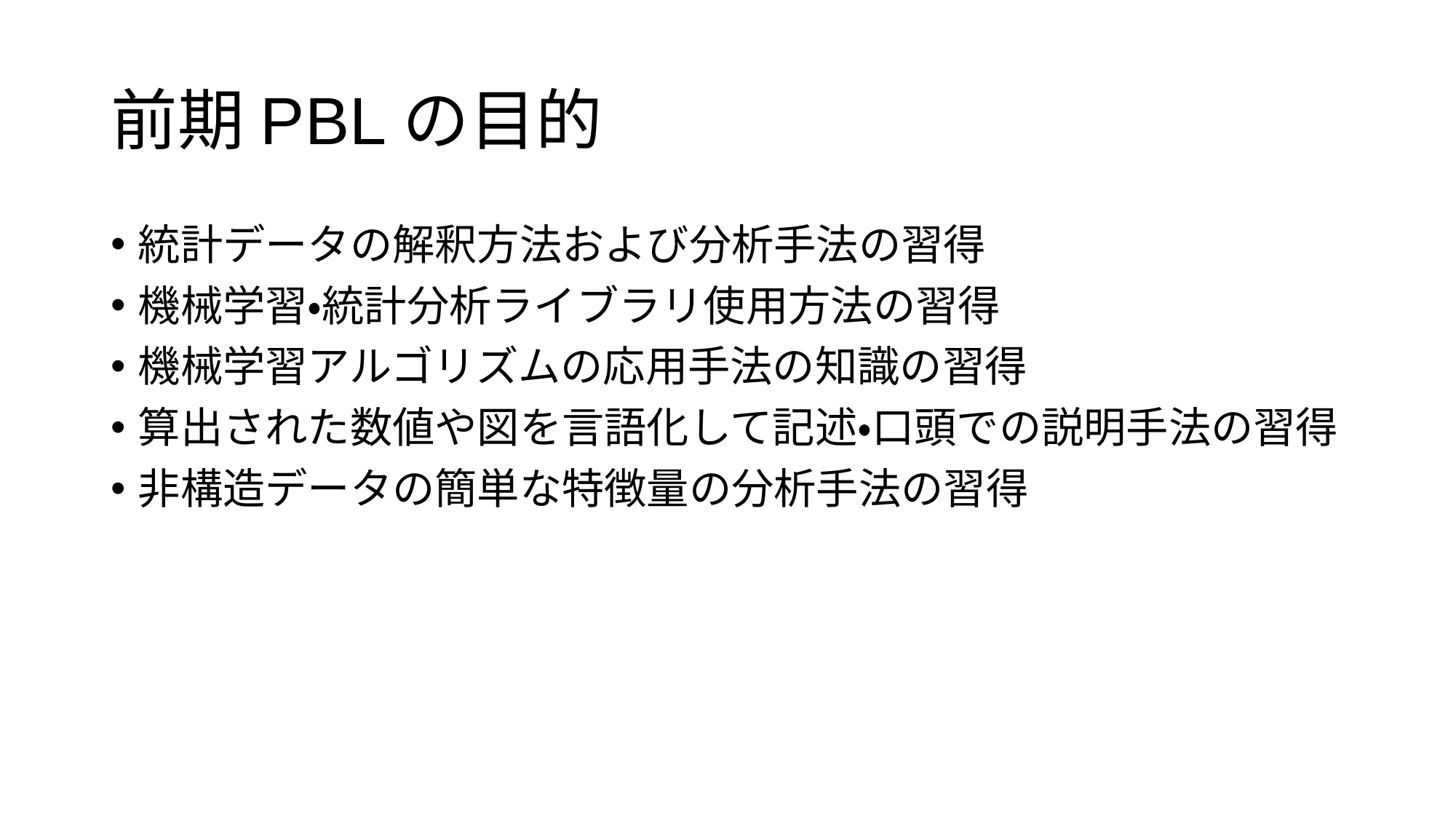

# 前期PBLの目的
統計データの解釈方法および分析手法の習得
機械学習・統計分析ライブラリ使用方法の習得
機械学習アルゴリズムの応用手法の知識の習得
算出された数値や図を言語化して記述・口頭での説明手法の習得
非構造データの簡単な特徴量の分析手法の習得